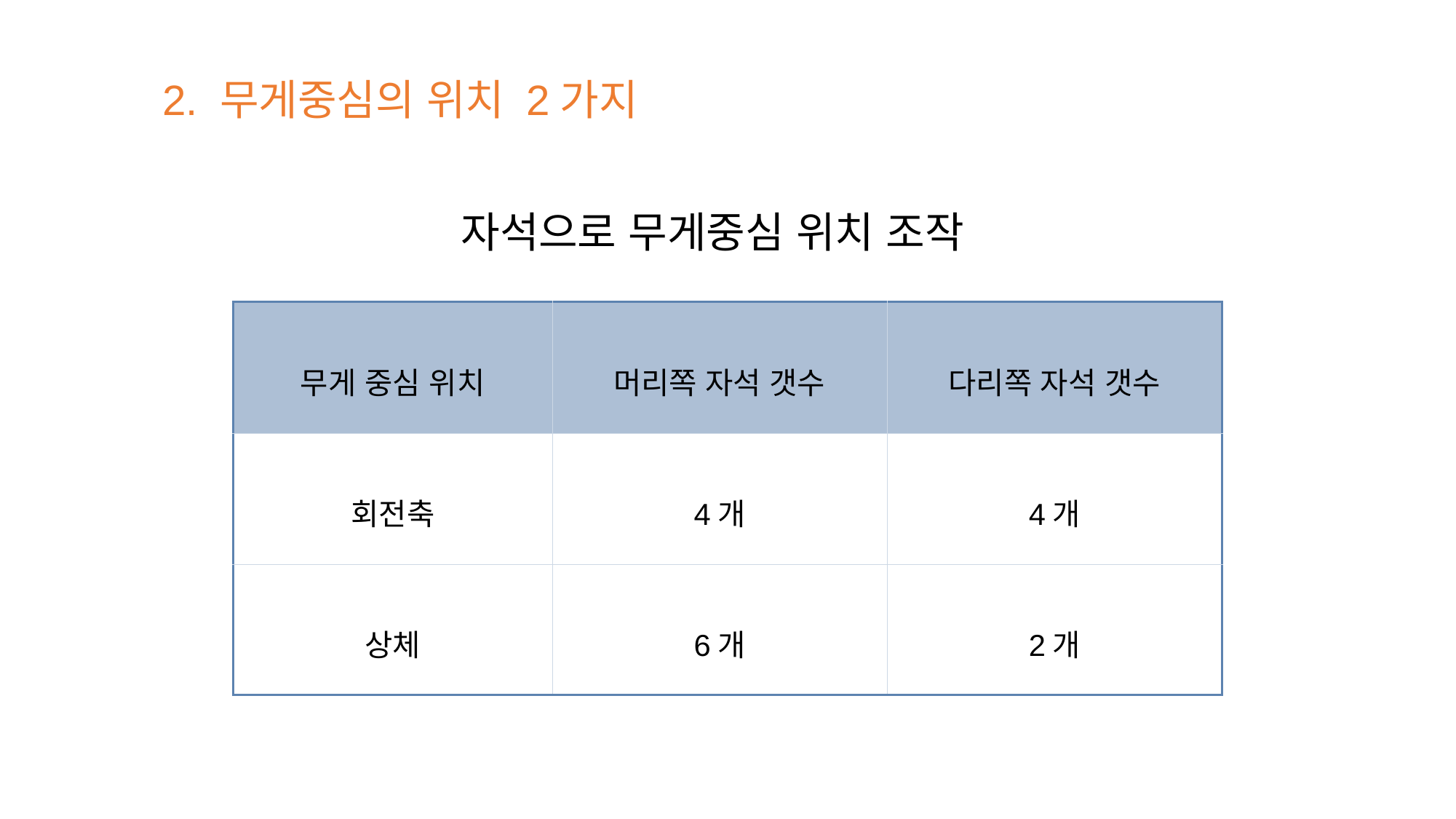

2. 무게중심의 위치 2가지
자석으로 무게중심 위치 조작
| 무게 중심 위치 | 머리쪽 자석 갯수 | 다리쪽 자석 갯수 |
| --- | --- | --- |
| 회전축 | 4개 | 4개 |
| 상체 | 6개 | 2개 |